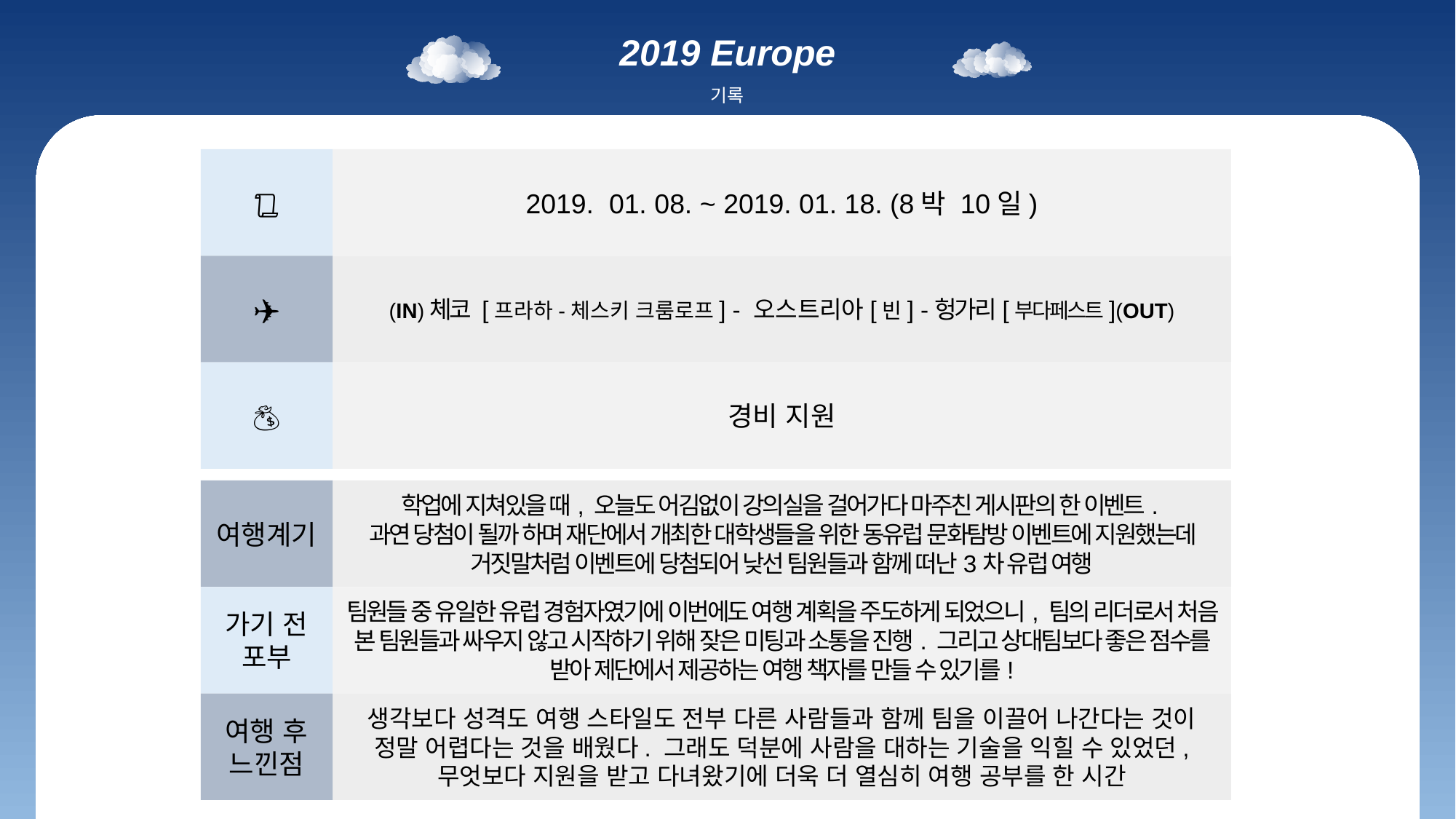

2019 Europe
기록

📜
2019.  01. 08. ~ 2019. 01. 18. (8박 10일)
✈
(IN)체코 [프라하-체스키 크룸로프] - 오스트리아[빈] -헝가리[부다페스트](OUT)
💰
경비 지원
여행계기
학업에 지쳐있을 때, 오늘도 어김없이 강의실을 걸어가다 마주친 게시판의 한 이벤트.
과연 당첨이 될까 하며 재단에서 개최한 대학생들을 위한 동유럽 문화탐방 이벤트에 지원했는데 거짓말처럼 이벤트에 당첨되어 낮선 팀원들과 함께 떠난3차 유럽 여행
가기 전 포부
팀원들 중 유일한 유럽 경험자였기에 이번에도 여행 계획을 주도하게 되었으니, 팀의 리더로서 처음 본 팀원들과 싸우지 않고 시작하기 위해 잦은 미팅과 소통을 진행. 그리고 상대팀보다 좋은 점수를 받아 제단에서 제공하는 여행 책자를 만들 수 있기를!
여행 후 느낀점
생각보다 성격도 여행 스타일도 전부 다른 사람들과 함께 팀을 이끌어 나간다는 것이 정말 어렵다는 것을 배웠다. 그래도 덕분에 사람을 대하는 기술을 익힐 수 있었던, 무엇보다 지원을 받고 다녀왔기에 더욱 더 열심히 여행 공부를 한 시간